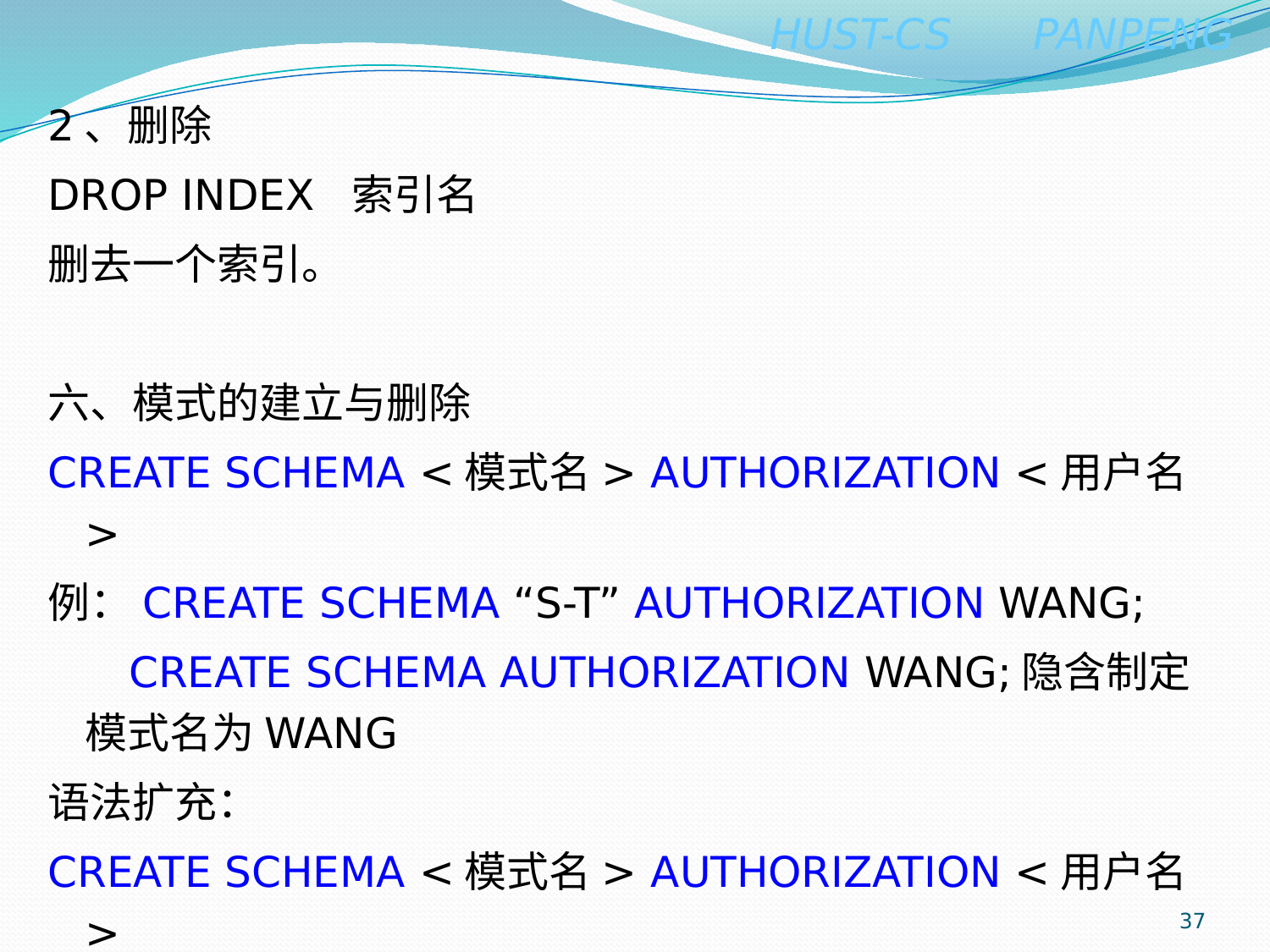

2、删除
DROP INDEX  索引名
删去一个索引。

六、模式的建立与删除
CREATE SCHEMA <模式名> AUTHORIZATION <用户名>
例：CREATE SCHEMA “S-T” AUTHORIZATION WANG;
      CREATE SCHEMA AUTHORIZATION WANG;隐含制定模式名为WANG
语法扩充：
CREATE SCHEMA <模式名> AUTHORIZATION <用户名>
[<表定义子句>|<视图定义子句>|<授权定义子句>]
37